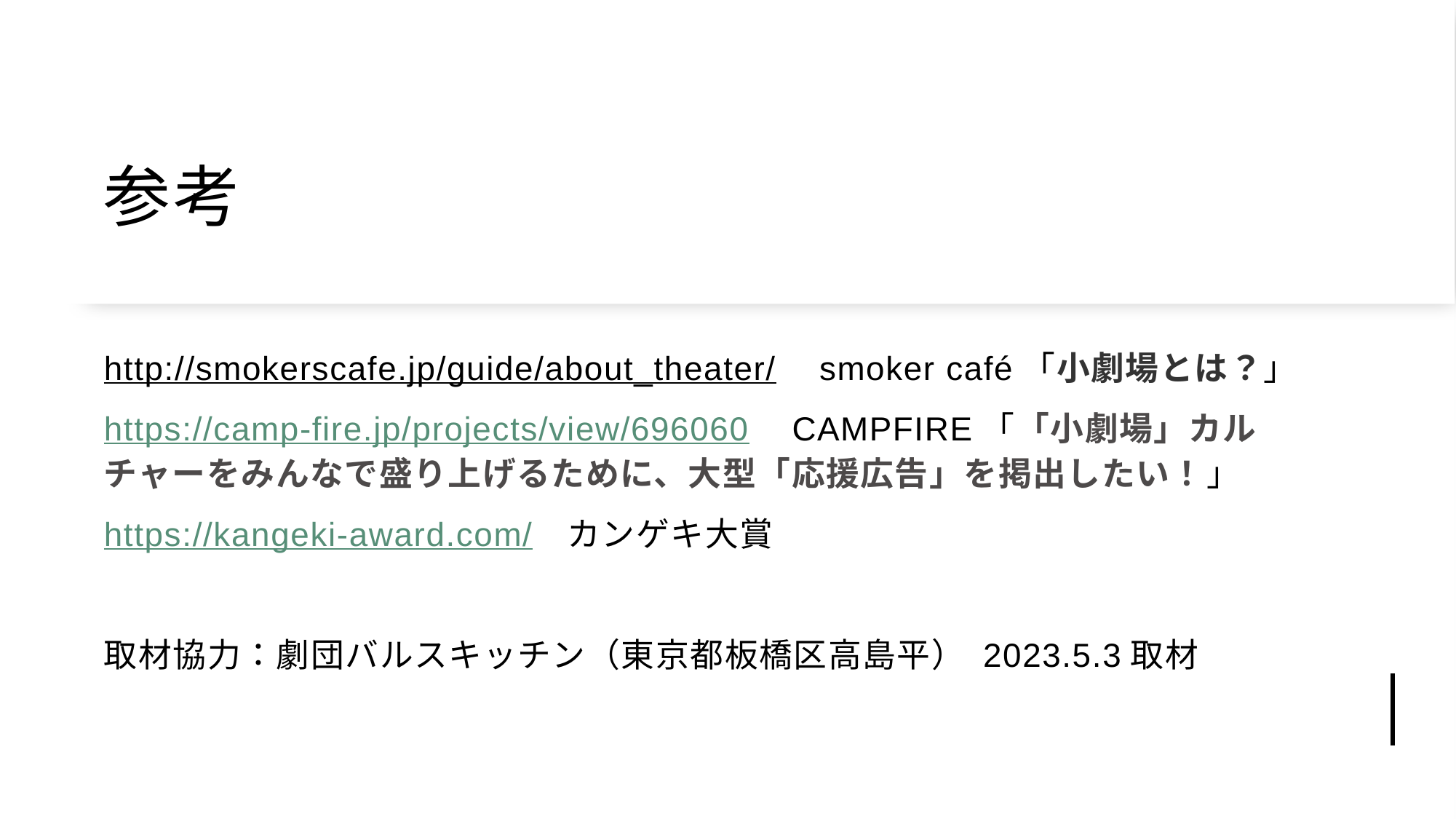

# 参考
http://smokerscafe.jp/guide/about_theater/　smoker café「小劇場とは？」
https://camp-fire.jp/projects/view/696060　CAMPFIRE「「小劇場」カルチャーをみんなで盛り上げるために、大型「応援広告」を掲出したい！」
https://kangeki-award.com/　カンゲキ大賞

取材協力：劇団バルスキッチン（東京都板橋区高島平） 2023.5.3取材